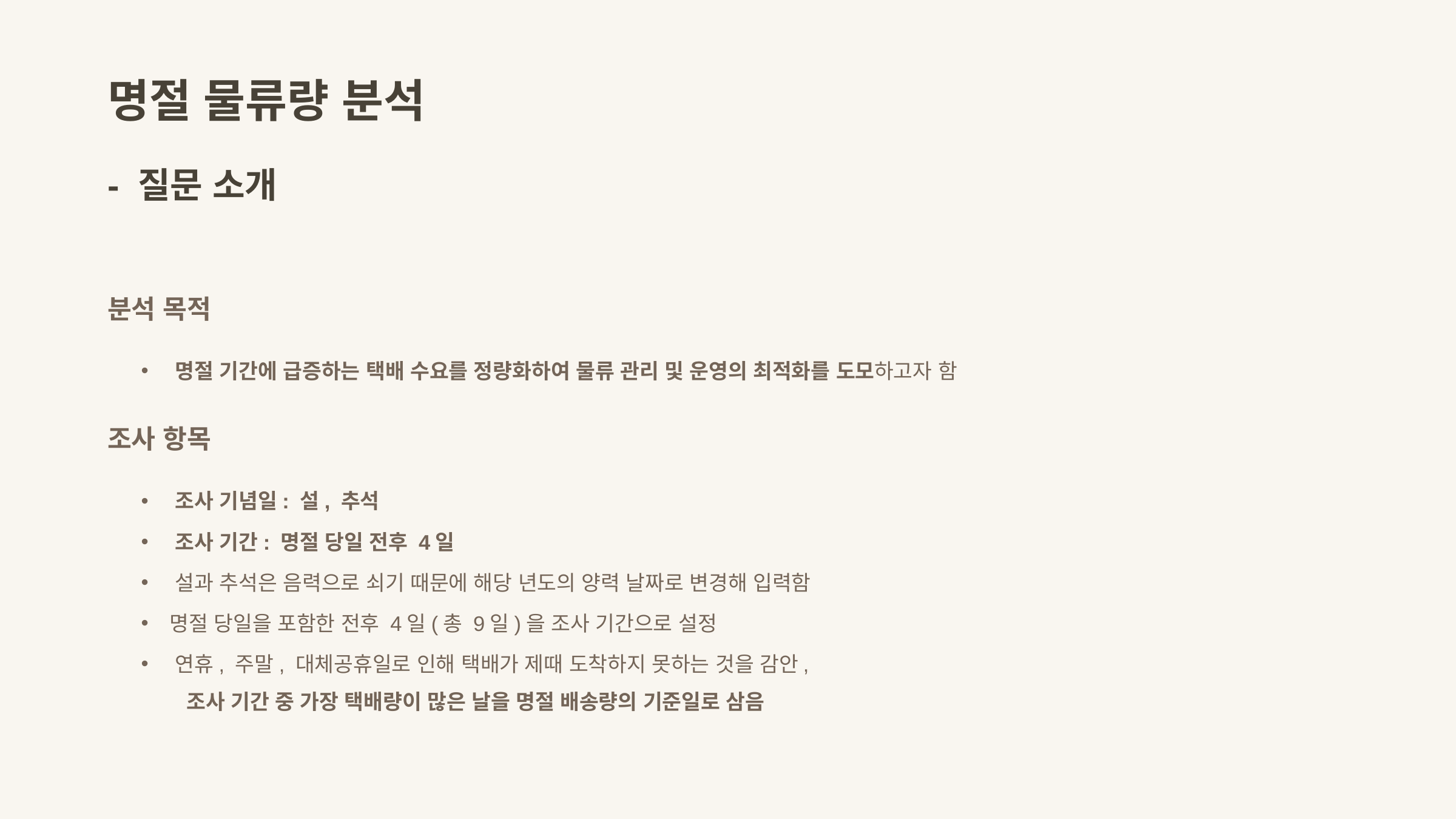

명절 물류량 분석
- 질문 소개
분석 목적
명절 기간에 급증하는 택배 수요를 정량화하여 물류 관리 및 운영의 최적화를 도모하고자 함
조사 항목
조사 기념일: 설, 추석
조사 기간: 명절 당일 전후 4일
설과 추석은 음력으로 쇠기 때문에 해당 년도의 양력 날짜로 변경해 입력함
명절 당일을 포함한 전후 4일(총 9일)을 조사 기간으로 설정
연휴, 주말, 대체공휴일로 인해 택배가 제때 도착하지 못하는 것을 감안,
       조사 기간 중 가장 택배량이 많은 날을 명절 배송량의 기준일로 삼음